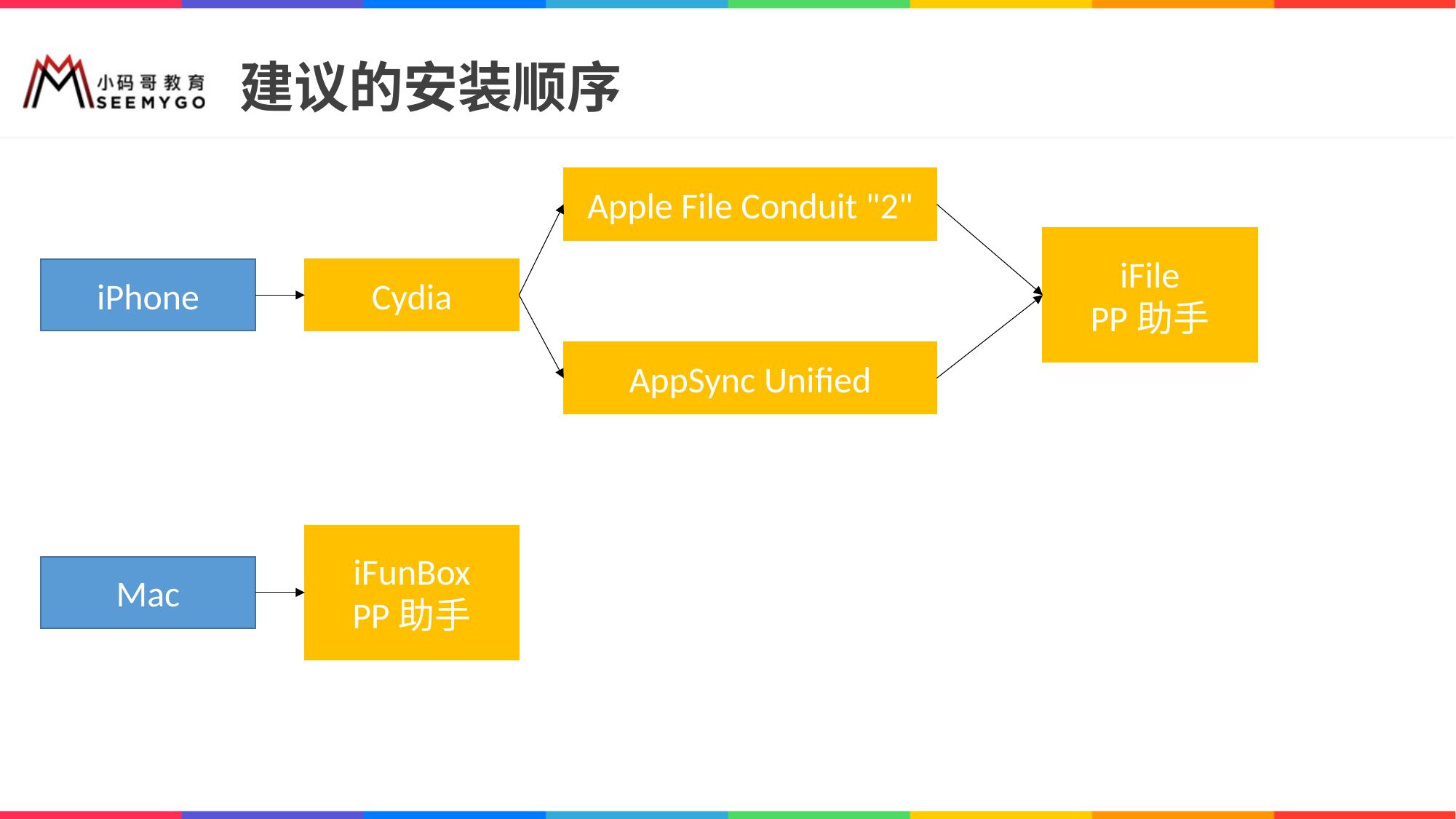

# 建议的安装顺序
Apple File Conduit "2"
iFile
PP助手
iPhone
Cydia
AppSync Unified
iFunBox
PP助手
Mac